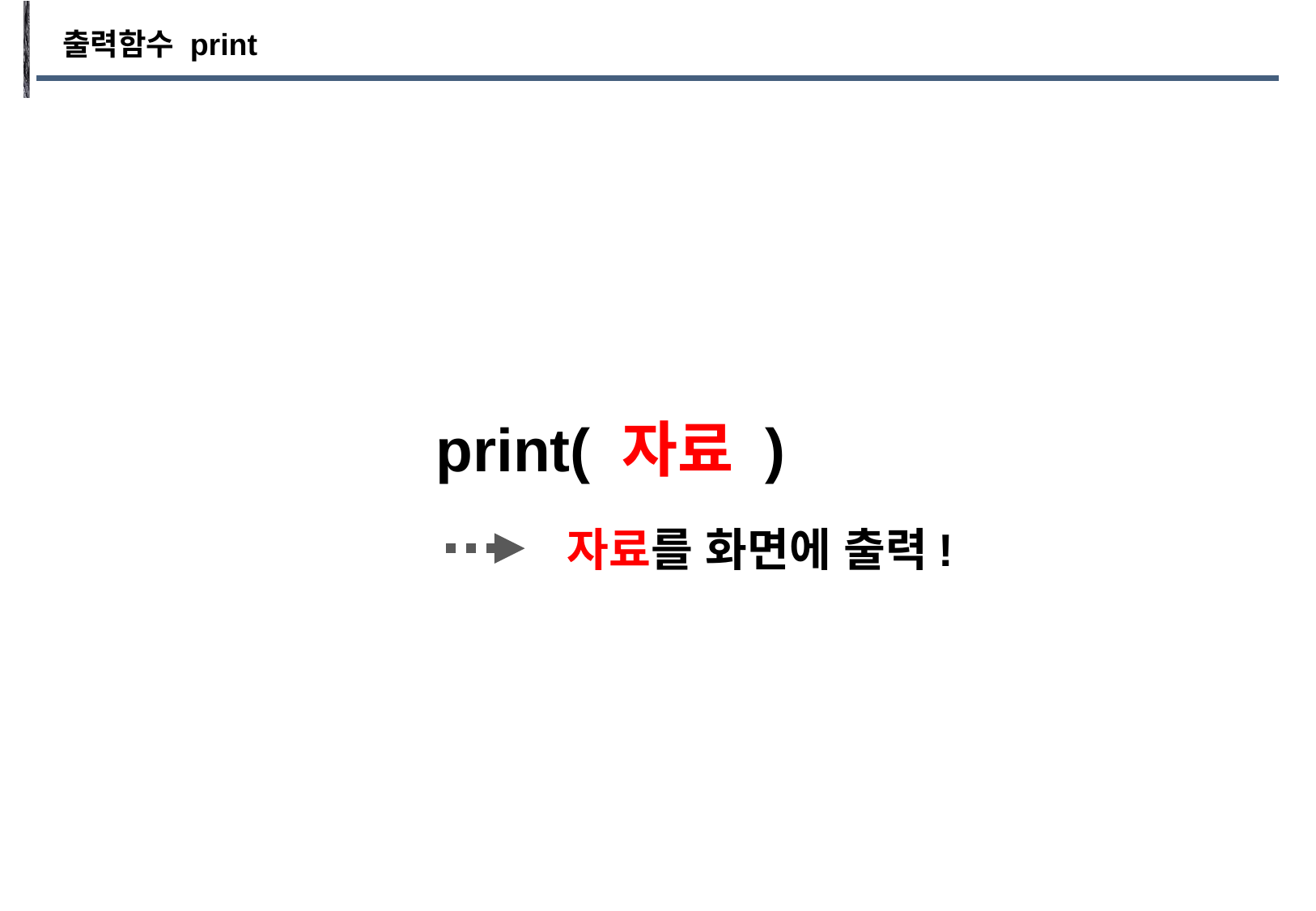

출력함수 print

print( 자료 )
자료를 화면에 출력!